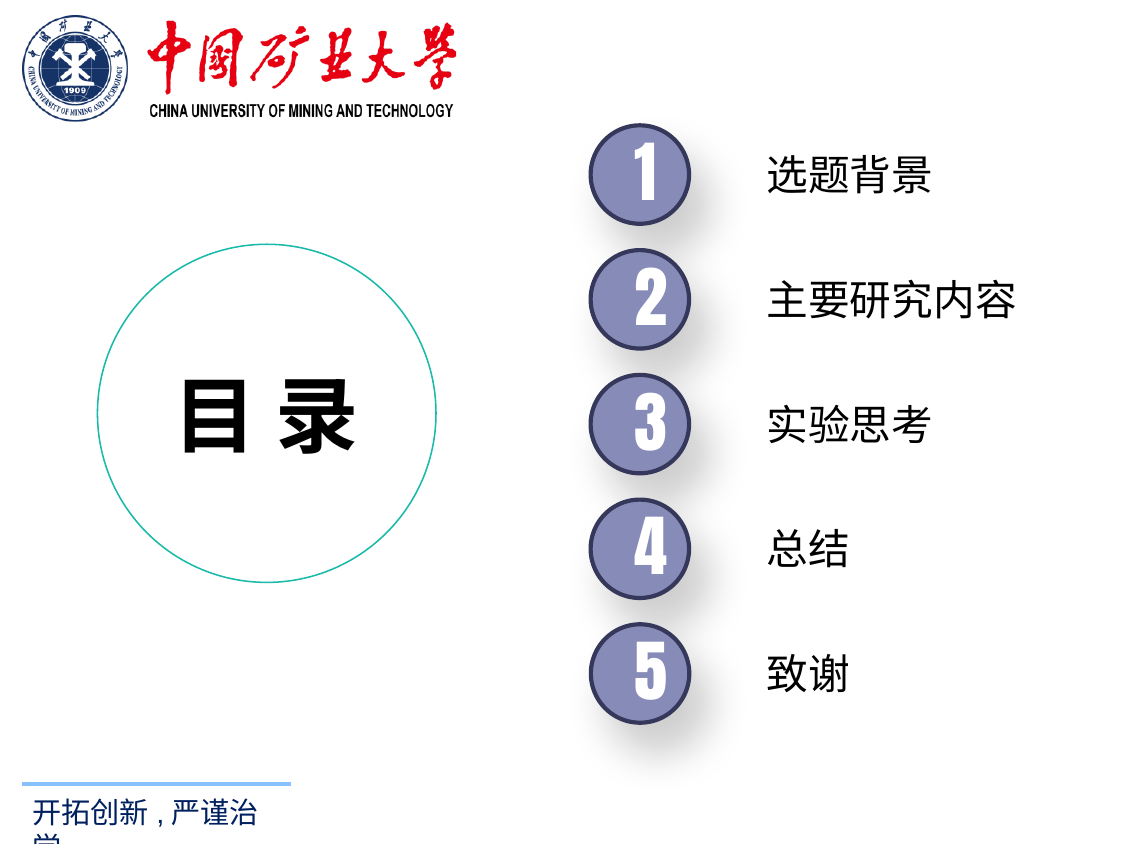

1
选题背景

2
主要研究内容
目 录

3
实验思考

4
总结

5
致谢